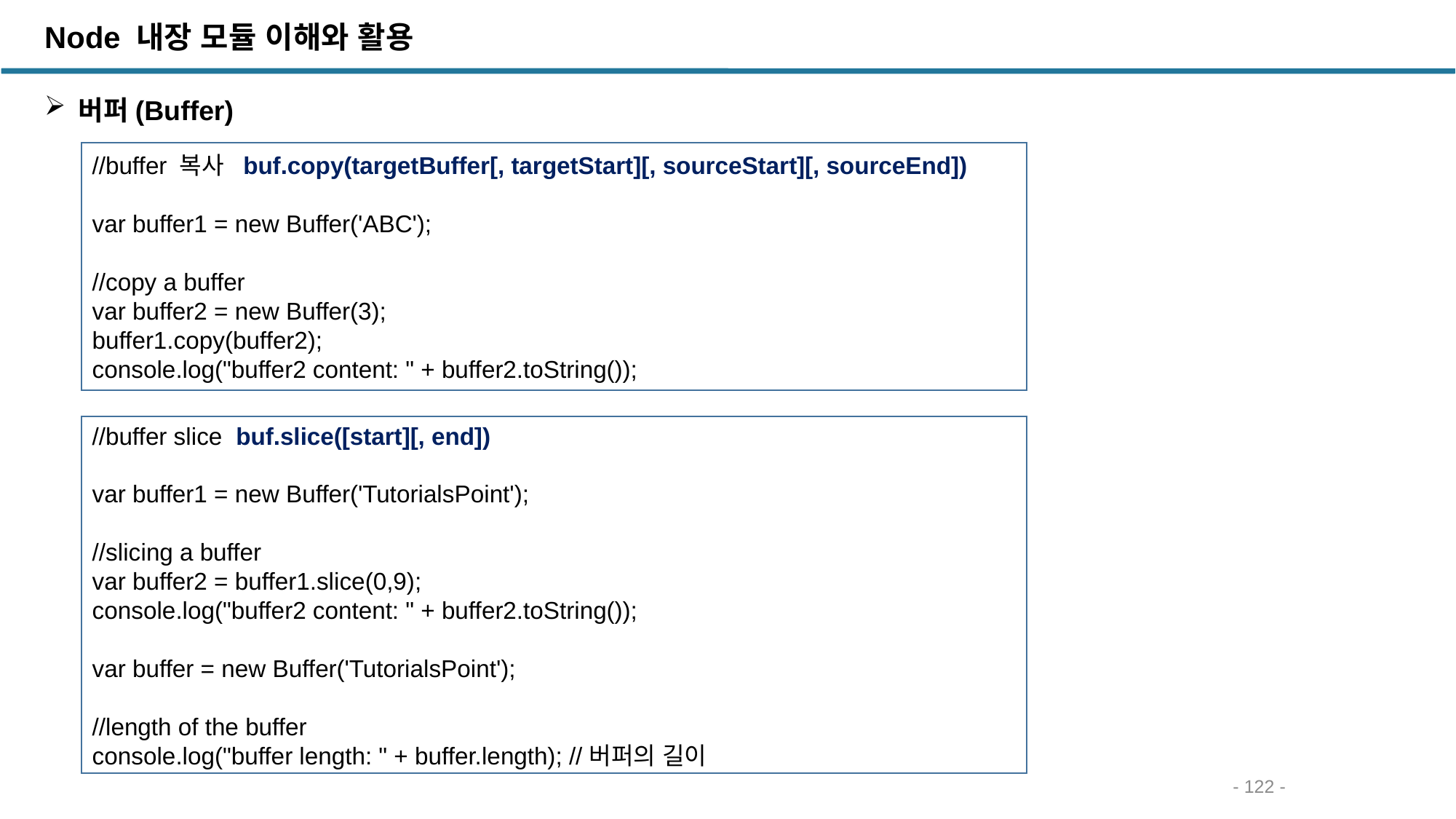

Node 내장 모듈 이해와 활용
버퍼(Buffer)
//buffer 복사  buf.copy(targetBuffer[, targetStart][, sourceStart][, sourceEnd])

var buffer1 = new Buffer('ABC');

//copy a buffer
var buffer2 = new Buffer(3);
buffer1.copy(buffer2);
console.log("buffer2 content: " + buffer2.toString());
//buffer slice  buf.slice([start][, end])

var buffer1 = new Buffer('TutorialsPoint');

//slicing a buffer
var buffer2 = buffer1.slice(0,9);
console.log("buffer2 content: " + buffer2.toString());

var buffer = new Buffer('TutorialsPoint');

//length of the buffer
console.log("buffer length: " + buffer.length); //버퍼의 길이
- 122 -